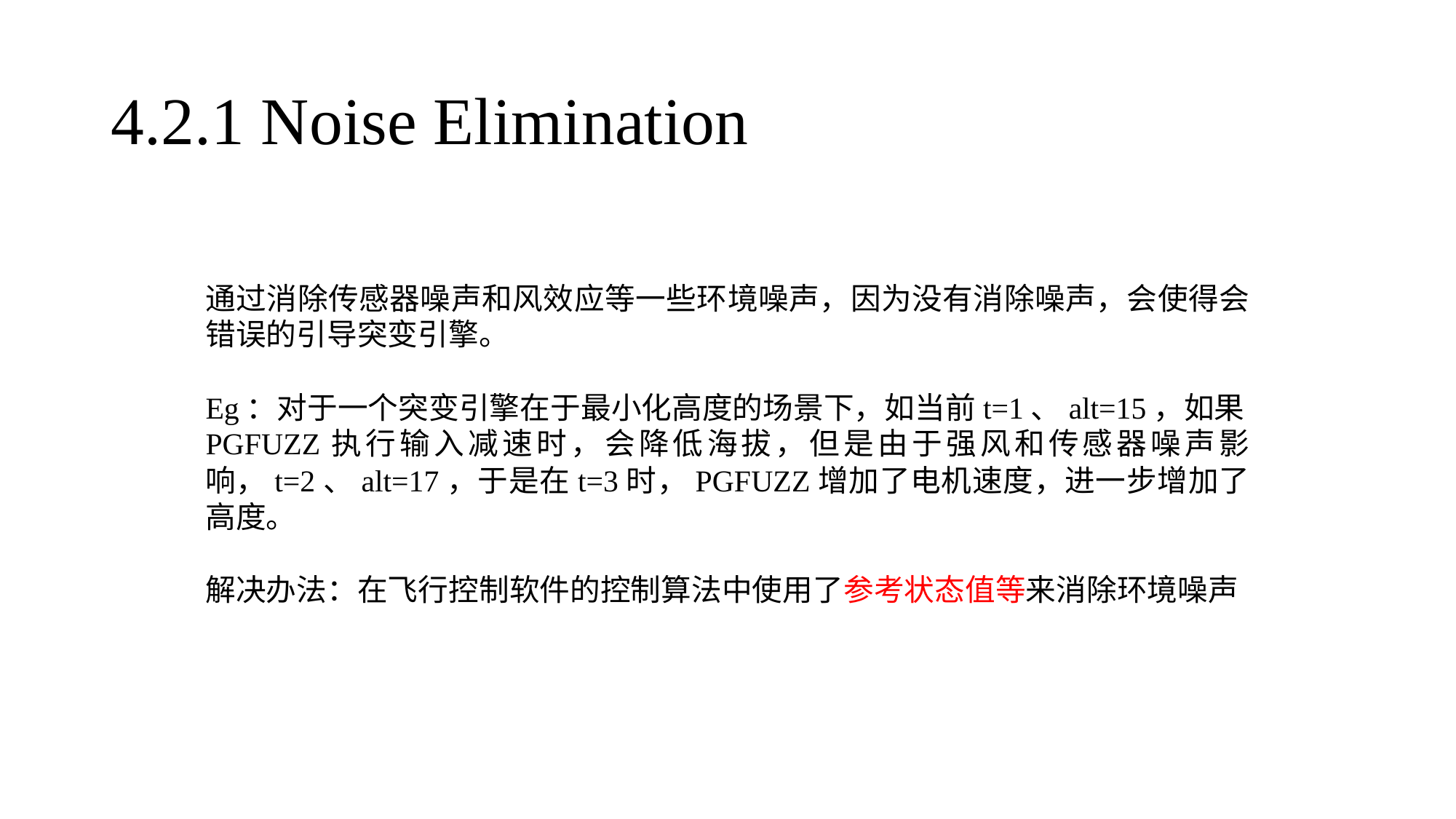

# 4.2.1 Noise Elimination
通过消除传感器噪声和风效应等一些环境噪声，因为没有消除噪声，会使得会错误的引导突变引擎。

Eg：对于一个突变引擎在于最小化高度的场景下，如当前t=1、alt=15，如果PGFUZZ执行输入减速时，会降低海拔，但是由于强风和传感器噪声影响，t=2、alt=17，于是在t=3时，PGFUZZ增加了电机速度，进一步增加了高度。

解决办法：在飞行控制软件的控制算法中使用了参考状态值等来消除环境噪声